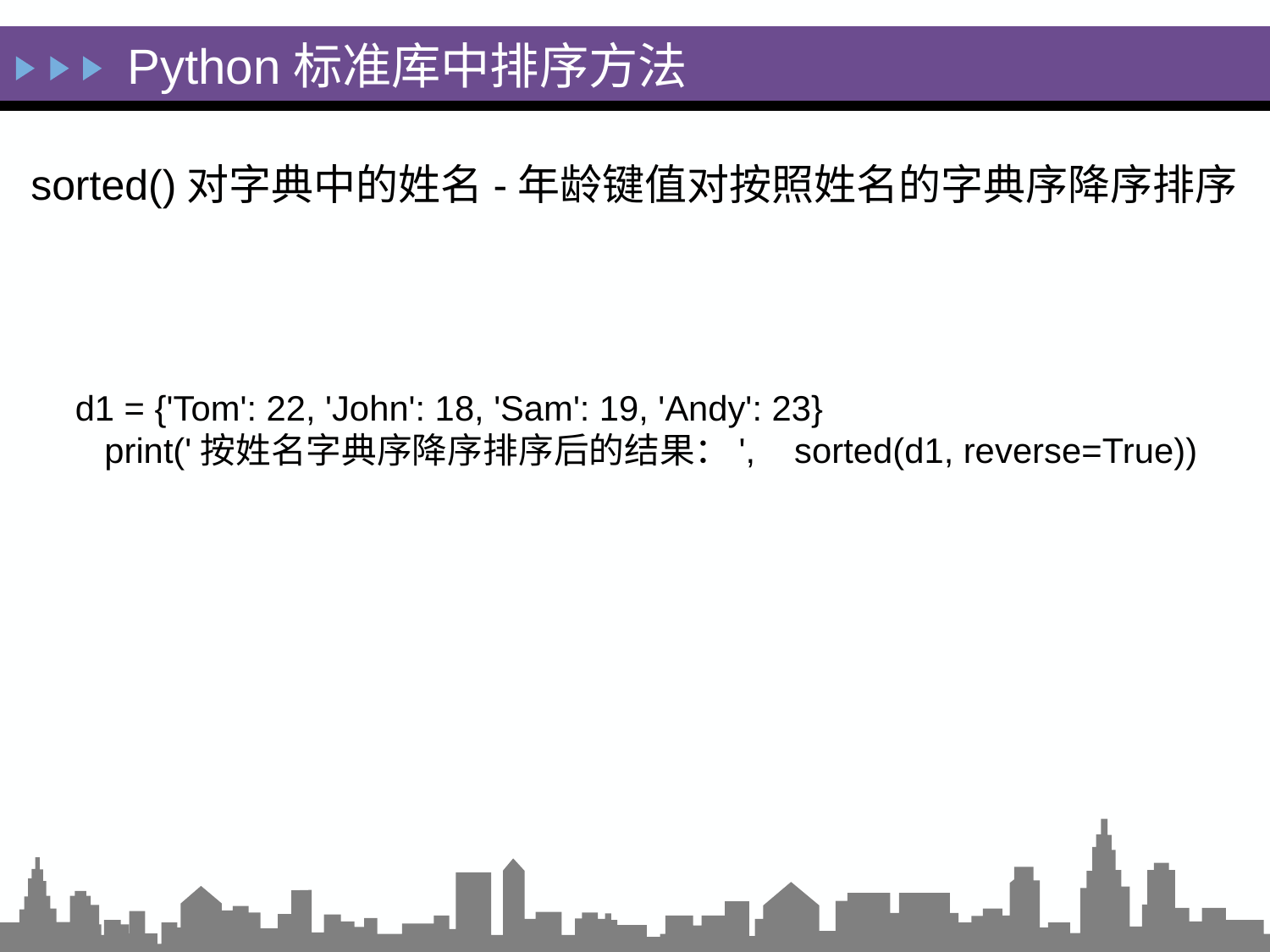

Python标准库中排序方法
sorted()对字典中的姓名-年龄键值对按照姓名的字典序降序排序

d1 = {'Tom': 22, 'John': 18, 'Sam': 19, 'Andy': 23}
   print('按姓名字典序降序排序后的结果：',    sorted(d1, reverse=True))